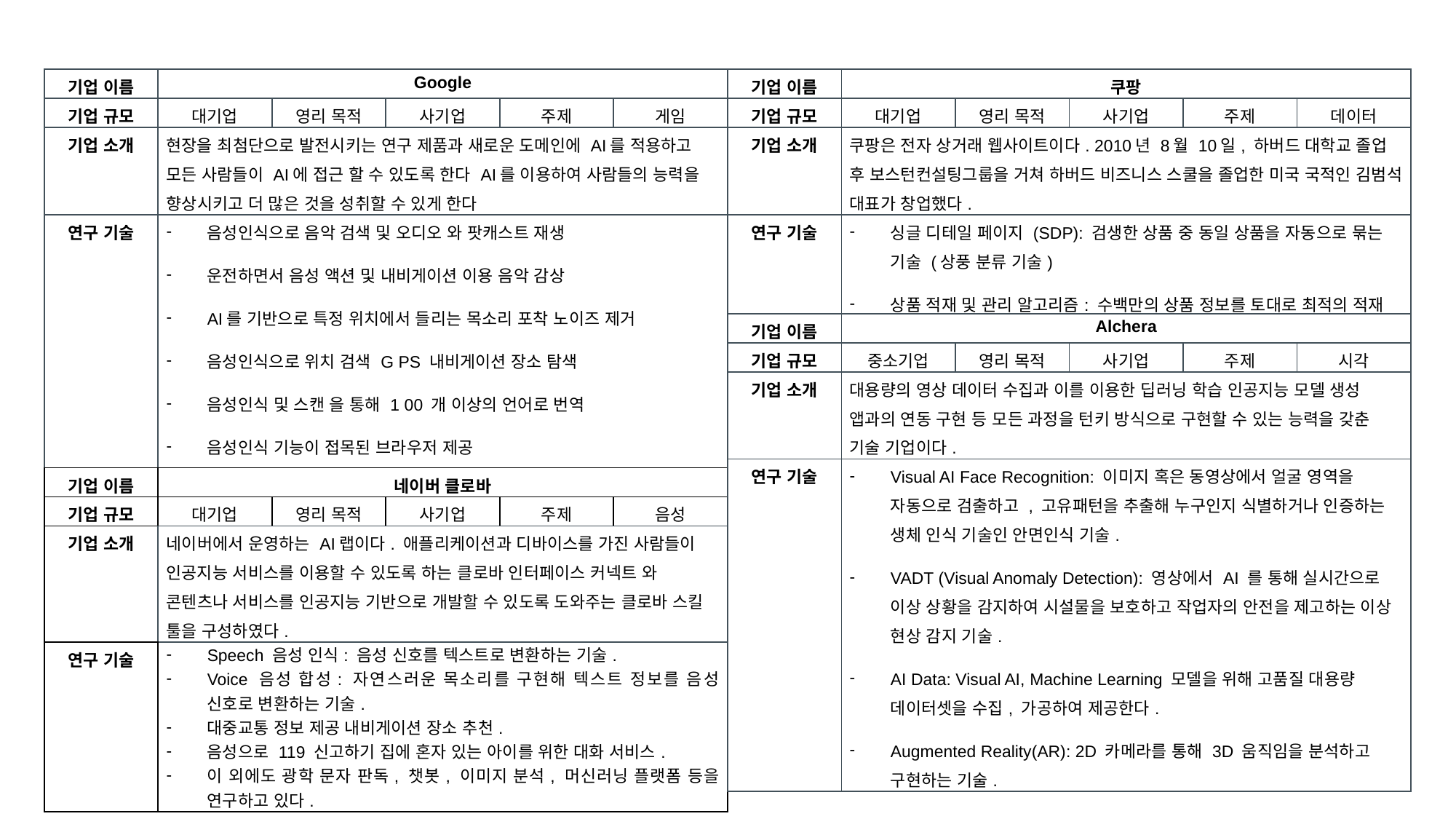

| 기업 이름 | Google |  |  |  |  |
| --- | --- | --- | --- | --- | --- |
| 기업 규모 | 대기업 | 영리 목적 | 사기업 | 주제 | 게임 |
| 기업 소개 | 현장을 최첨단으로 발전시키는 연구 제품과 새로운 도메인에 AI를 적용하고 모든 사람들이 AI에 접근 할 수 있도록 한다 AI를 이용하여 사람들의 능력을 향상시키고 더 많은 것을 성취할 수 있게 한다 |  |  |  |  |
| 연구 기술 | 음성인식으로 음악 검색 및 오디오 와 팟캐스트 재생 운전하면서 음성 액션 및 내비게이션 이용 음악 감상 AI를 기반으로 특정 위치에서 들리는 목소리 포착 노이즈 제거 음성인식으로 위치 검색 G PS 내비게이션 장소 탐색 음성인식 및 스캔 을 통해 1 00 개 이상의 언어로 번역 음성인식 기능이 접목된 브라우저 제공 알고리즘을 통한 추천 영상 음성인식으로 검색 DQN (강화학습을 이용한 게임 플레이 알고리즘) |  |  |  |  |
| 기업 이름 | 쿠팡 |  |  |  |  |
| --- | --- | --- | --- | --- | --- |
| 기업 규모 | 대기업 | 영리 목적 | 사기업 | 주제 | 데이터 |
| 기업 소개 | 쿠팡은 전자 상거래 웹사이트이다. 2010년 8월 10일, 하버드 대학교 졸업 후 보스턴컨설팅그룹을 거쳐 하버드 비즈니스 스쿨을 졸업한 미국 국적인 김범석 대표가 창업했다. |  |  |  |  |
| 연구 기술 | 싱글 디테일 페이지 (SDP): 검생한 상품 중 동일 상품을 자동으로 묶는 기술 (상풍 분류 기술) 상품 적재 및 관리 알고리즘: 수백만의 상품 정보를 토대로 최적의 적재 순서를 계산하고 빅데이터를 활용해 악성 재고의 양을 최소로 하는 재고 관리 방법을 알아내는 기술 |  |  |  |  |
| 기업 이름 | Alchera |  |  |  |  |
| --- | --- | --- | --- | --- | --- |
| 기업 규모 | 중소기업 | 영리 목적 | 사기업 | 주제 | 시각 |
| 기업 소개 | 대용량의 영상 데이터 수집과 이를 이용한 딥러닝 학습 인공지능 모델 생성 앱과의 연동 구현 등 모든 과정을 턴키 방식으로 구현할 수 있는 능력을 갖춘 기술 기업이다. |  |  |  |  |
| 연구 기술 | Visual AI Face Recognition: 이미지 혹은 동영상에서 얼굴 영역을 자동으로 검출하고 , 고유패턴을 추출해 누구인지 식별하거나 인증하는 생체 인식 기술인 안면인식 기술. VADT (Visual Anomaly Detection): 영상에서 AI 를 통해 실시간으로 이상 상황을 감지하여 시설물을 보호하고 작업자의 안전을 제고하는 이상 현상 감지 기술. AI Data: Visual AI, Machine Learning 모델을 위해 고품질 대용량 데이터셋을 수집, 가공하여 제공한다. Augmented Reality(AR): 2D 카메라를 통해 3D 움직임을 분석하고 구현하는 기술. |  |  |  |  |
| 기업 이름 | 네이버 클로바 |  |  |  |  |
| --- | --- | --- | --- | --- | --- |
| 기업 규모 | 대기업 | 영리 목적 | 사기업 | 주제 | 음성 |
| 기업 소개 | 네이버에서 운영하는 AI랩이다. 애플리케이션과 디바이스를 가진 사람들이 인공지능 서비스를 이용할 수 있도록 하는 클로바 인터페이스 커넥트 와 콘텐츠나 서비스를 인공지능 기반으로 개발할 수 있도록 도와주는 클로바 스킬 툴을 구성하였다. |  |  |  |  |
| 연구 기술 | Speech 음성 인식: 음성 신호를 텍스트로 변환하는 기술. Voice 음성 합성: 자연스러운 목소리를 구현해 텍스트 정보를 음성 신호로 변환하는 기술. 대중교통 정보 제공 내비게이션 장소 추천. 음성으로 119 신고하기 집에 혼자 있는 아이를 위한 대화 서비스. 이 외에도 광학 문자 판독, 챗봇, 이미지 분석, 머신러닝 플랫폼 등을 연구하고 있다. |  |  |  |  |